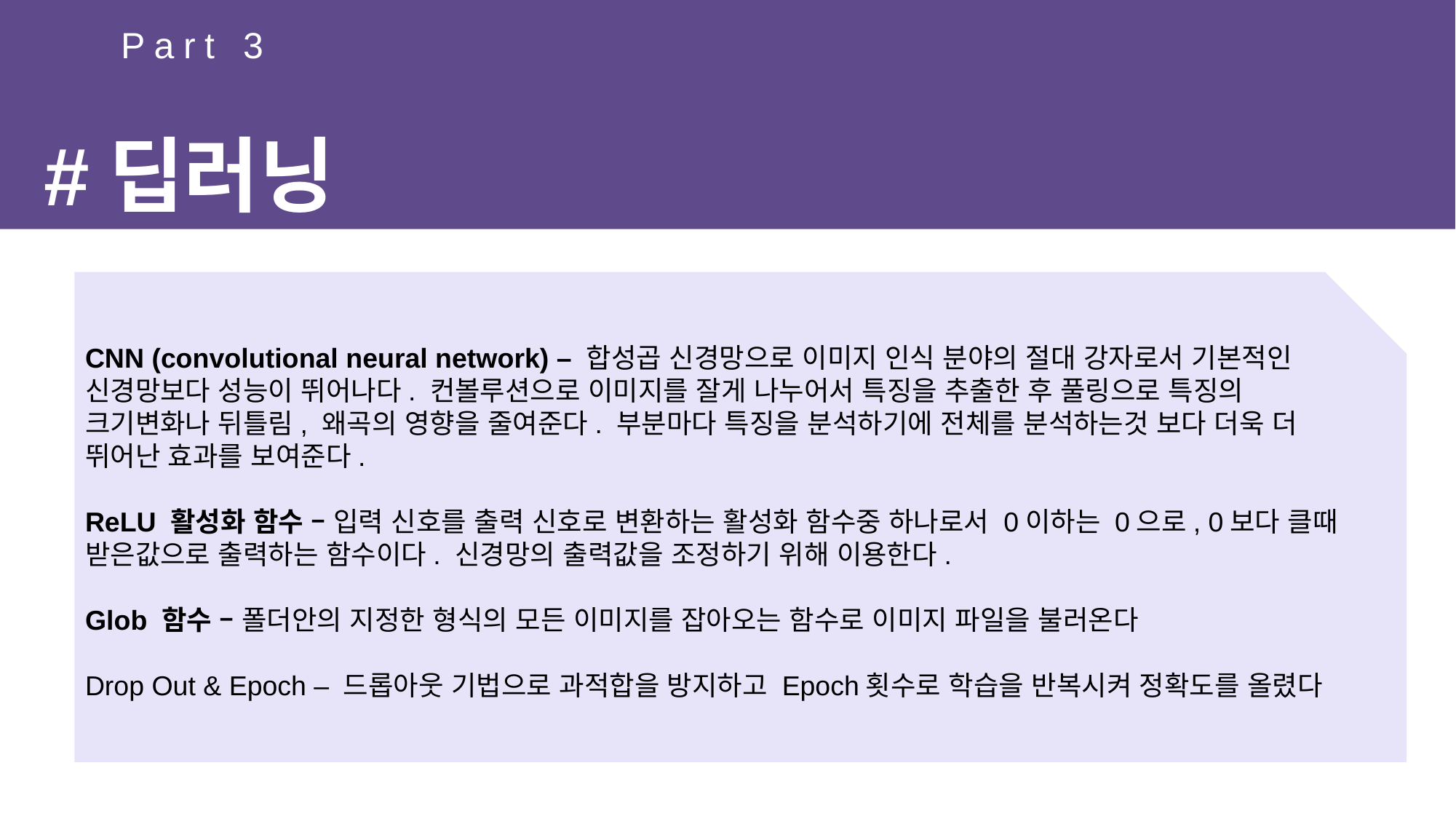

Part 3
#딥러닝
CNN (convolutional neural network) – 합성곱 신경망으로 이미지 인식 분야의 절대 강자로서 기본적인 신경망보다 성능이 뛰어나다. 컨볼루션으로 이미지를 잘게 나누어서 특징을 추출한 후 풀링으로 특징의 크기변화나 뒤틀림, 왜곡의 영향을 줄여준다. 부분마다 특징을 분석하기에 전체를 분석하는것 보다 더욱 더 뛰어난 효과를 보여준다.

ReLU 활성화 함수 – 입력 신호를 출력 신호로 변환하는 활성화 함수중 하나로서 0이하는 0으로, 0보다 클때 받은값으로 출력하는 함수이다. 신경망의 출력값을 조정하기 위해 이용한다.

Glob 함수 – 폴더안의 지정한 형식의 모든 이미지를 잡아오는 함수로 이미지 파일을 불러온다
Drop Out & Epoch – 드롭아웃 기법으로 과적합을 방지하고 Epoch횟수로 학습을 반복시켜 정확도를 올렸다